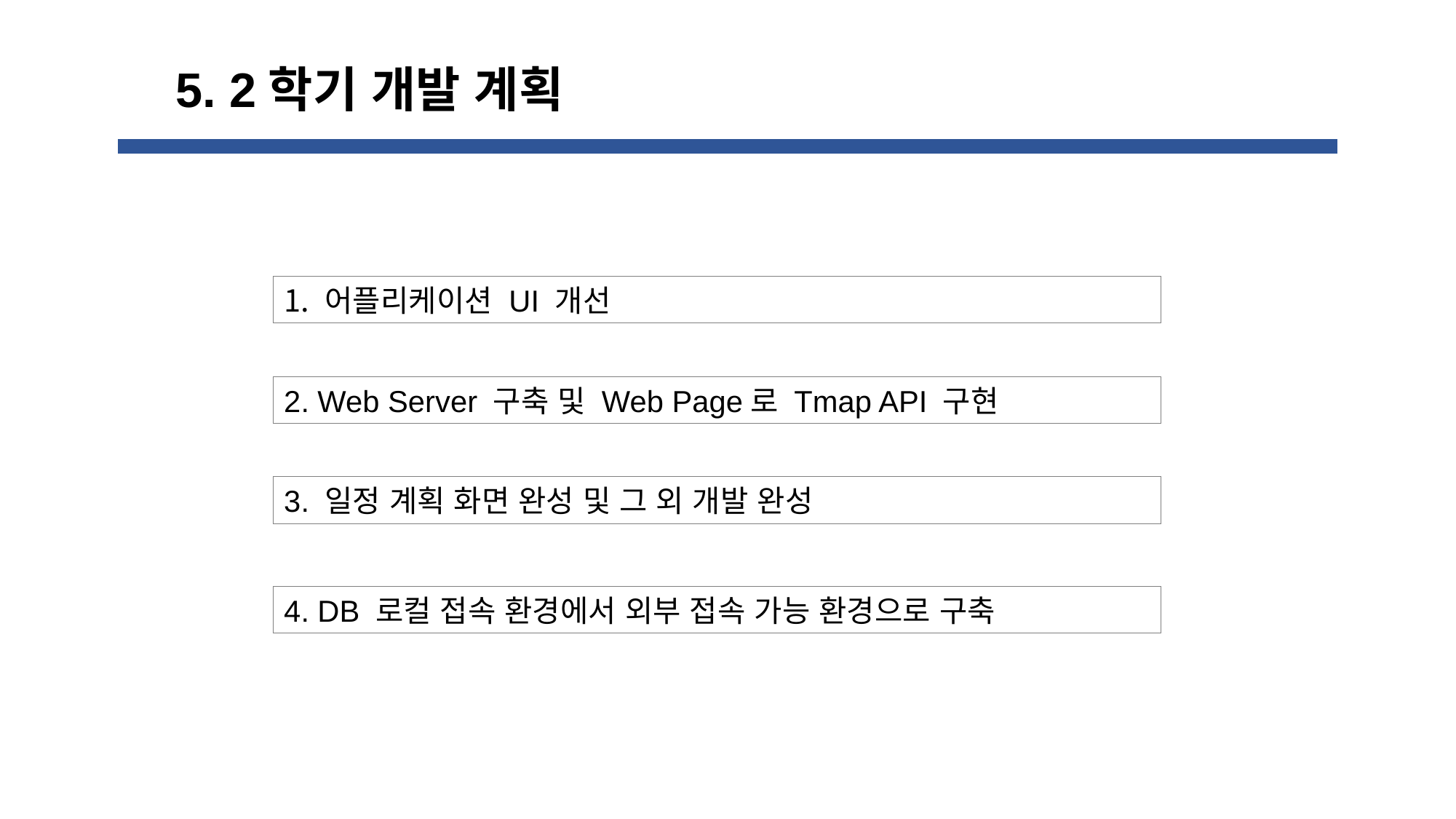

5. 2학기 개발 계획
어플리케이션 UI 개선
2. Web Server 구축 및 Web Page로 Tmap API 구현
3. 일정 계획 화면 완성 및 그 외 개발 완성
4. DB 로컬 접속 환경에서 외부 접속 가능 환경으로 구축